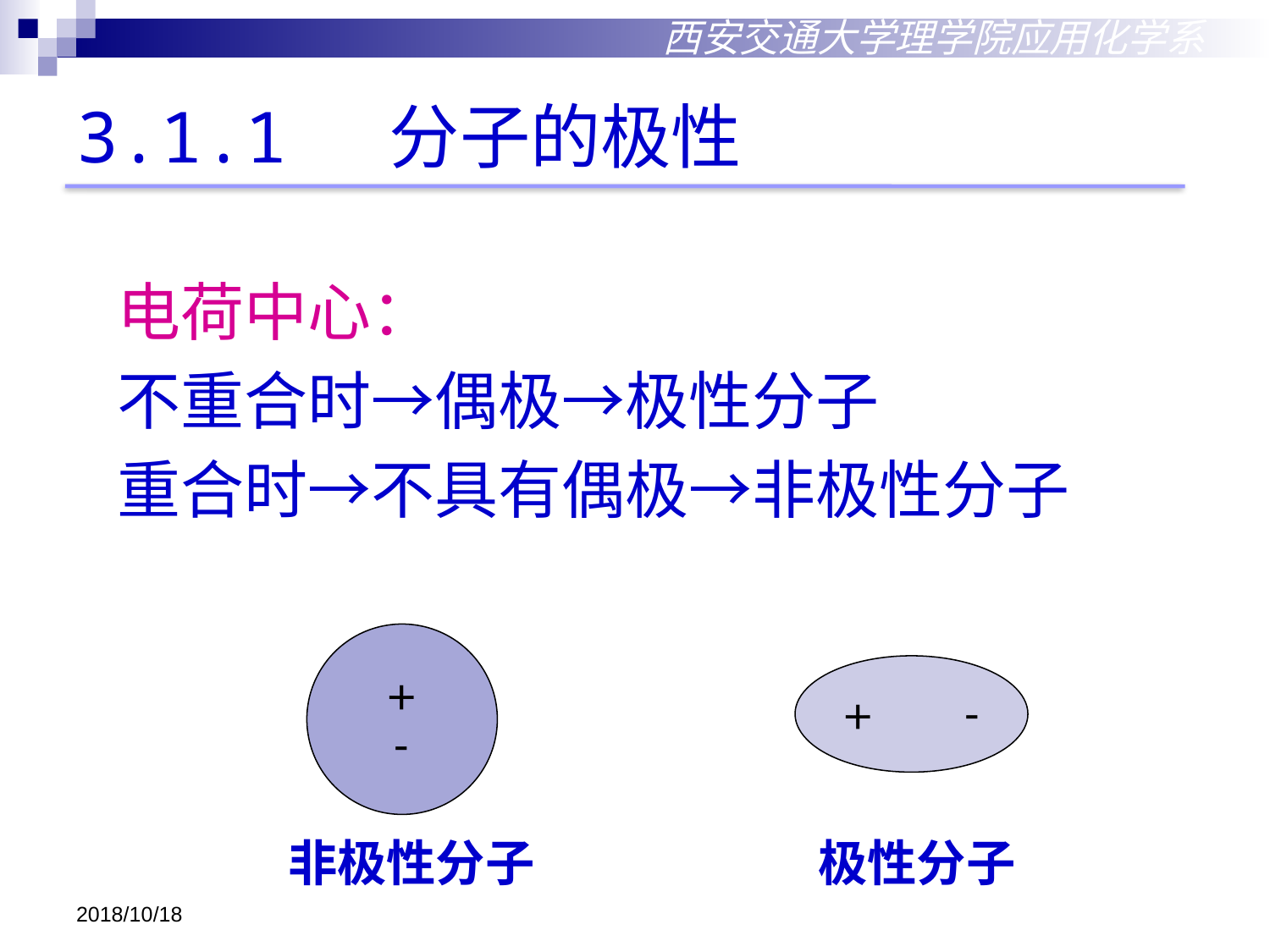

西安交通大学理学院应用化学系
# 3.1.1  分子的极性

电荷中心：
不重合时→偶极→极性分子
重合时→不具有偶极→非极性分子
+
-
+       -
非极性分子
极性分子
2018/10/18